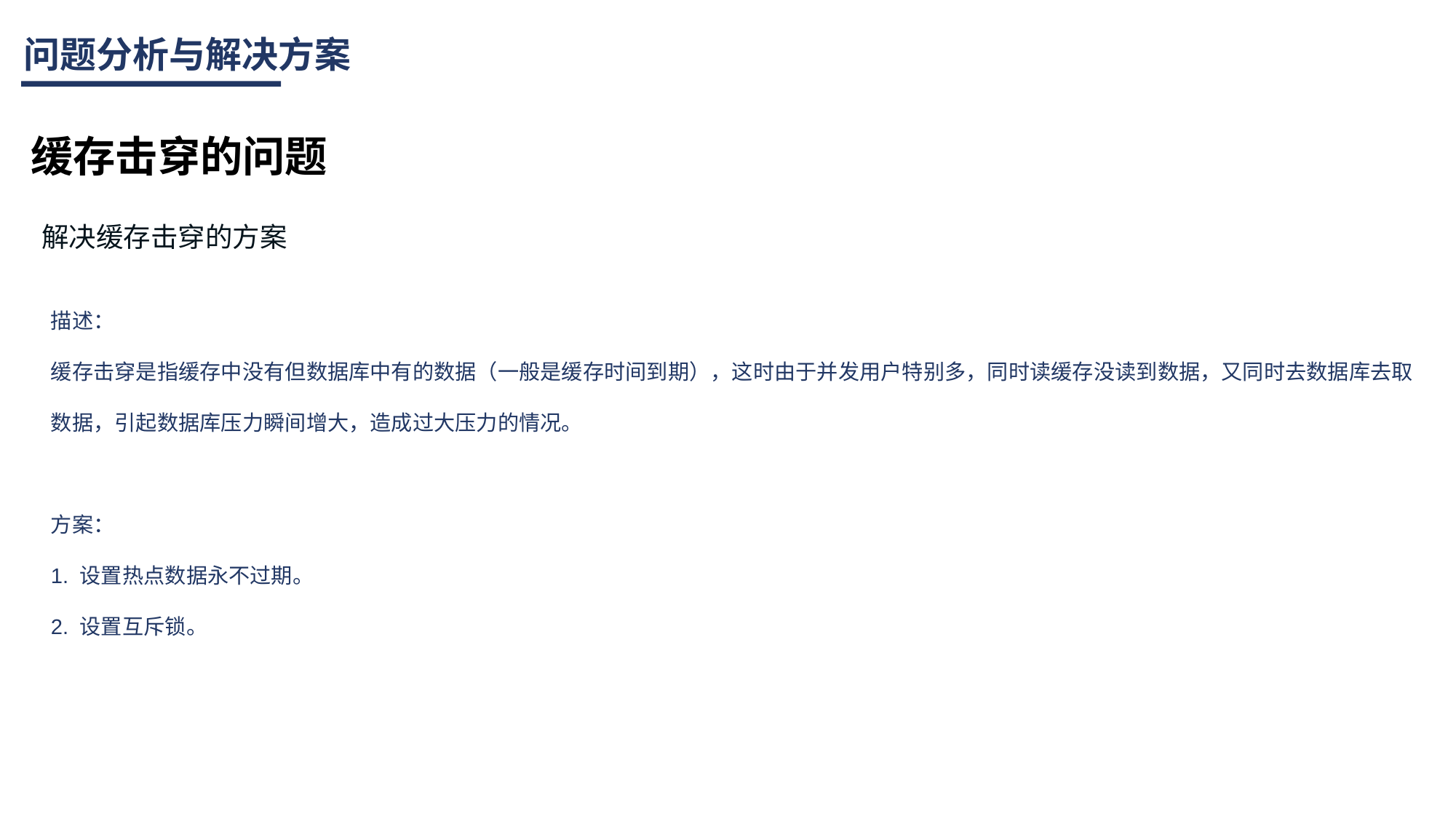

问题分析与解决方案

缓存击穿的问题
解决缓存击穿的方案
描述：
缓存击穿是指缓存中没有但数据库中有的数据（一般是缓存时间到期），这时由于并发用户特别多，同时读缓存没读到数据，又同时去数据库去取数据，引起数据库压力瞬间增大，造成过大压力的情况。

方案：
1. 设置热点数据永不过期。
2. 设置互斥锁。
输入你的标题
10+
这里输具体内容